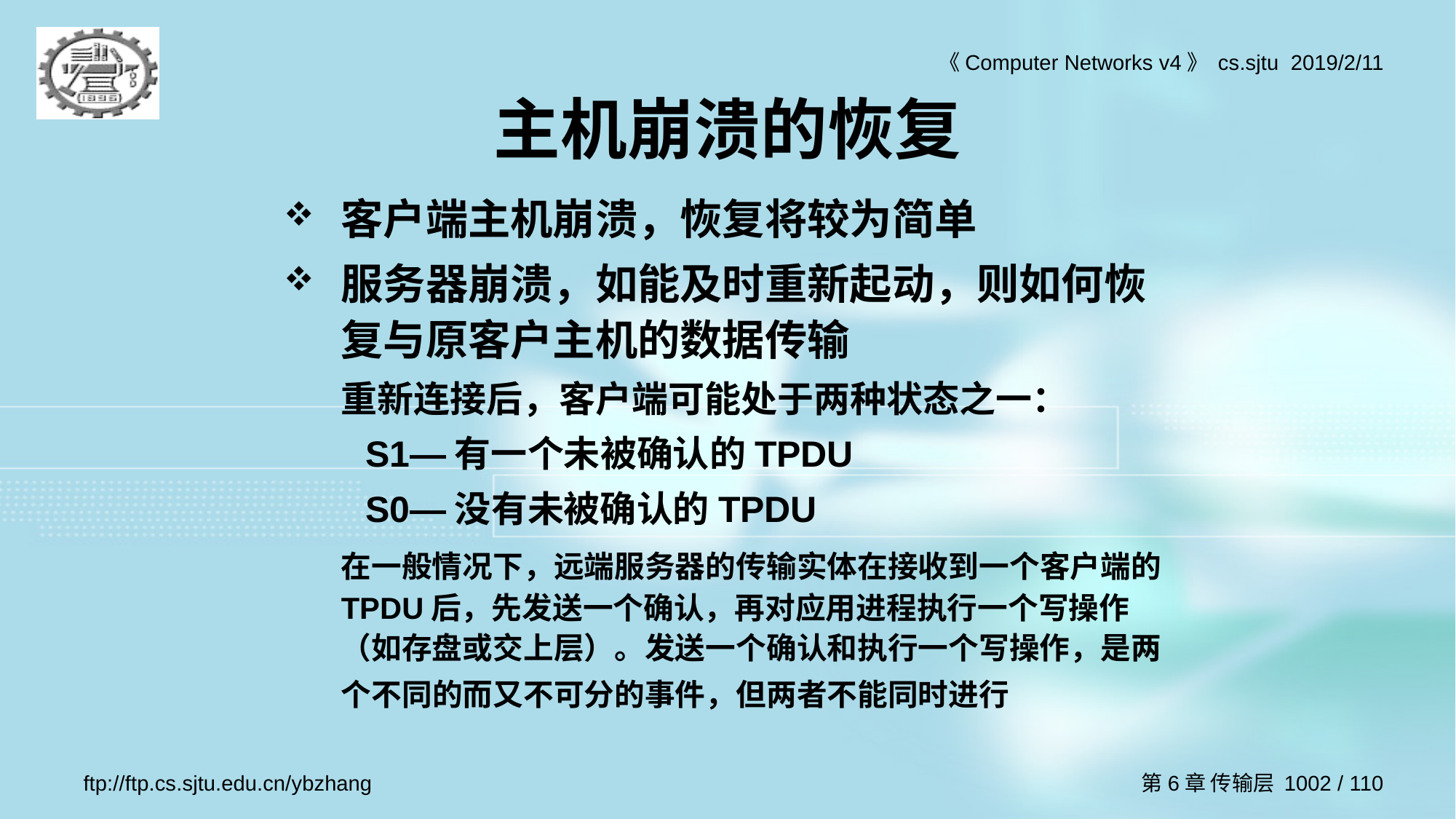

# 主机崩溃的恢复
客户端主机崩溃，恢复将较为简单
服务器崩溃，如能及时重新起动，则如何恢复与原客户主机的数据传输
	重新连接后，客户端可能处于两种状态之一：
        S1—有一个未被确认的TPDU
        S0—没有未被确认的TPDU
	在一般情况下，远端服务器的传输实体在接收到一个客户端的TPDU后，先发送一个确认，再对应用进程执行一个写操作（如存盘或交上层）。发送一个确认和执行一个写操作，是两个不同的而又不可分的事件，但两者不能同时进行